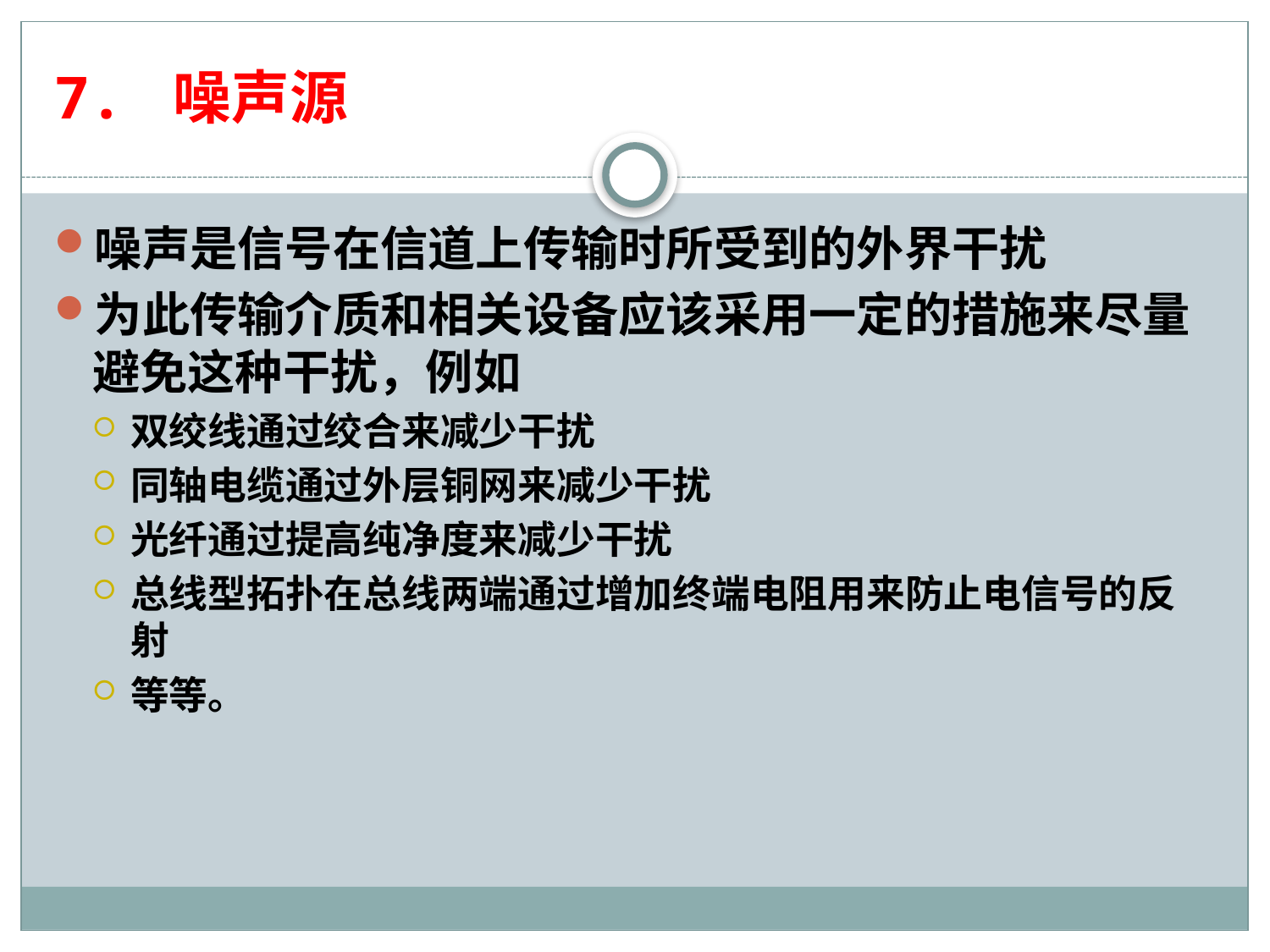

# 7. 噪声源
噪声是信号在信道上传输时所受到的外界干扰
为此传输介质和相关设备应该采用一定的措施来尽量避免这种干扰，例如
双绞线通过绞合来减少干扰
同轴电缆通过外层铜网来减少干扰
光纤通过提高纯净度来减少干扰
总线型拓扑在总线两端通过增加终端电阻用来防止电信号的反射
等等。